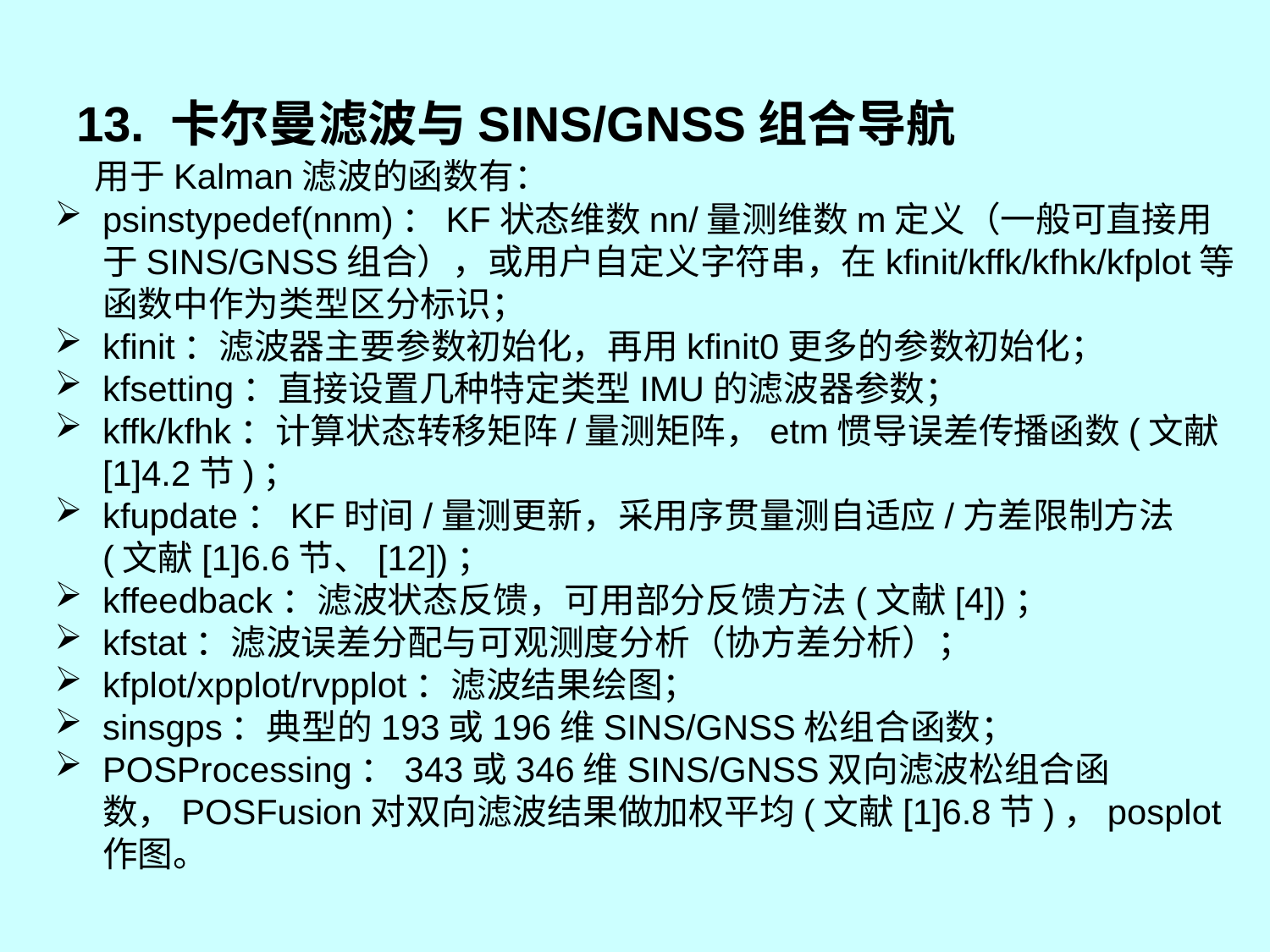

# 13. 卡尔曼滤波与SINS/GNSS组合导航
    用于Kalman滤波的函数有：
psinstypedef(nnm)：KF状态维数nn/量测维数m定义（一般可直接用于SINS/GNSS组合），或用户自定义字符串，在kfinit/kffk/kfhk/kfplot等函数中作为类型区分标识；
kfinit：滤波器主要参数初始化，再用kfinit0更多的参数初始化；
kfsetting：直接设置几种特定类型IMU的滤波器参数；
kffk/kfhk：计算状态转移矩阵/量测矩阵，etm惯导误差传播函数(文献[1]4.2节)；
kfupdate：KF时间/量测更新，采用序贯量测自适应/方差限制方法(文献[1]6.6节、[12])；
kffeedback：滤波状态反馈，可用部分反馈方法(文献[4])；
kfstat：滤波误差分配与可观测度分析（协方差分析）；
kfplot/xpplot/rvpplot：滤波结果绘图；
sinsgps：典型的193或196维SINS/GNSS松组合函数；
POSProcessing：343或346维SINS/GNSS双向滤波松组合函数，POSFusion对双向滤波结果做加权平均(文献[1]6.8节)，posplot作图。
37